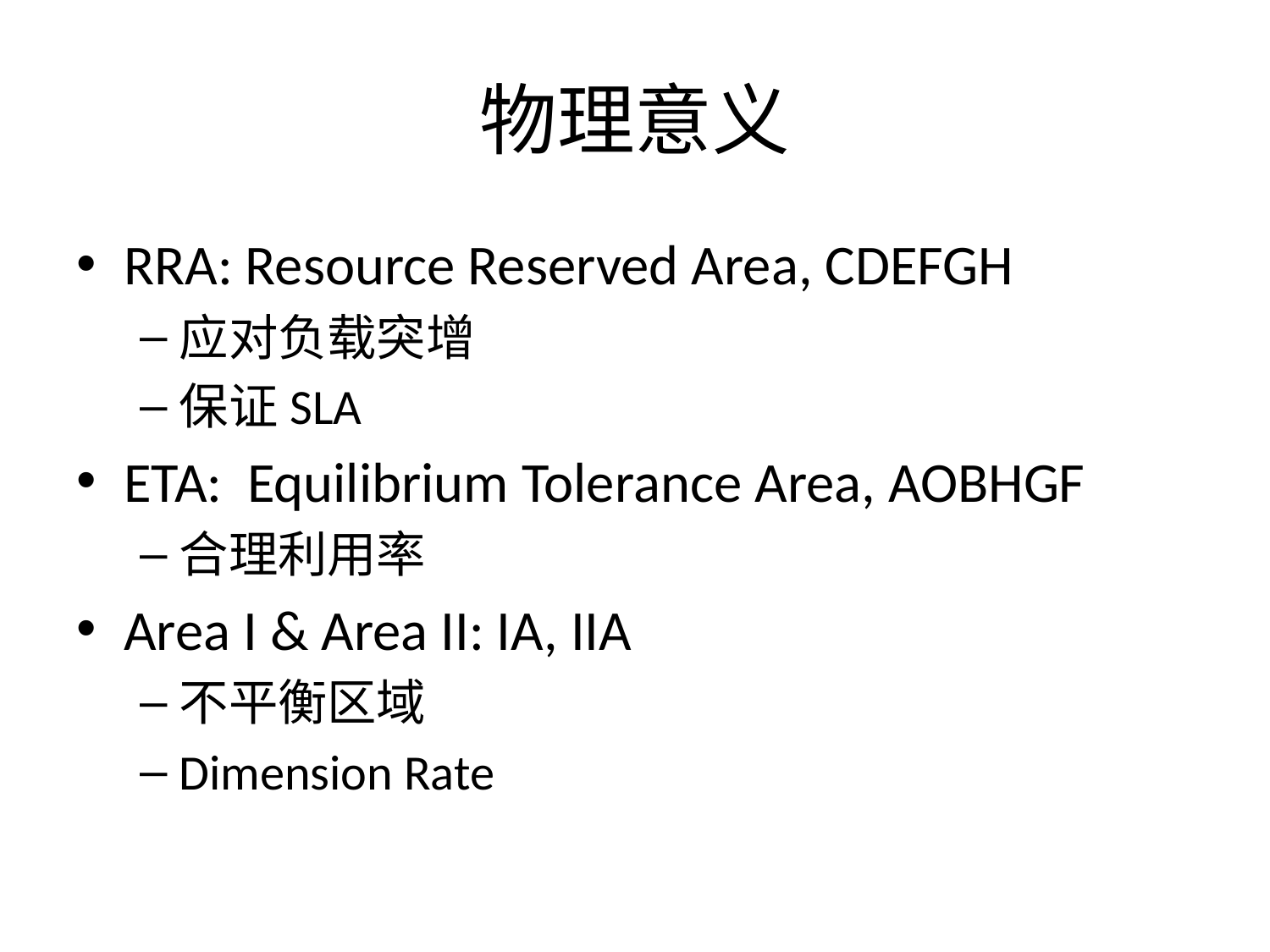

# 物理意义
RRA: Resource Reserved Area, CDEFGH
应对负载突增
保证SLA
ETA:  Equilibrium Tolerance Area, AOBHGF
合理利用率
Area I & Area II: IA, IIA
不平衡区域
Dimension Rate